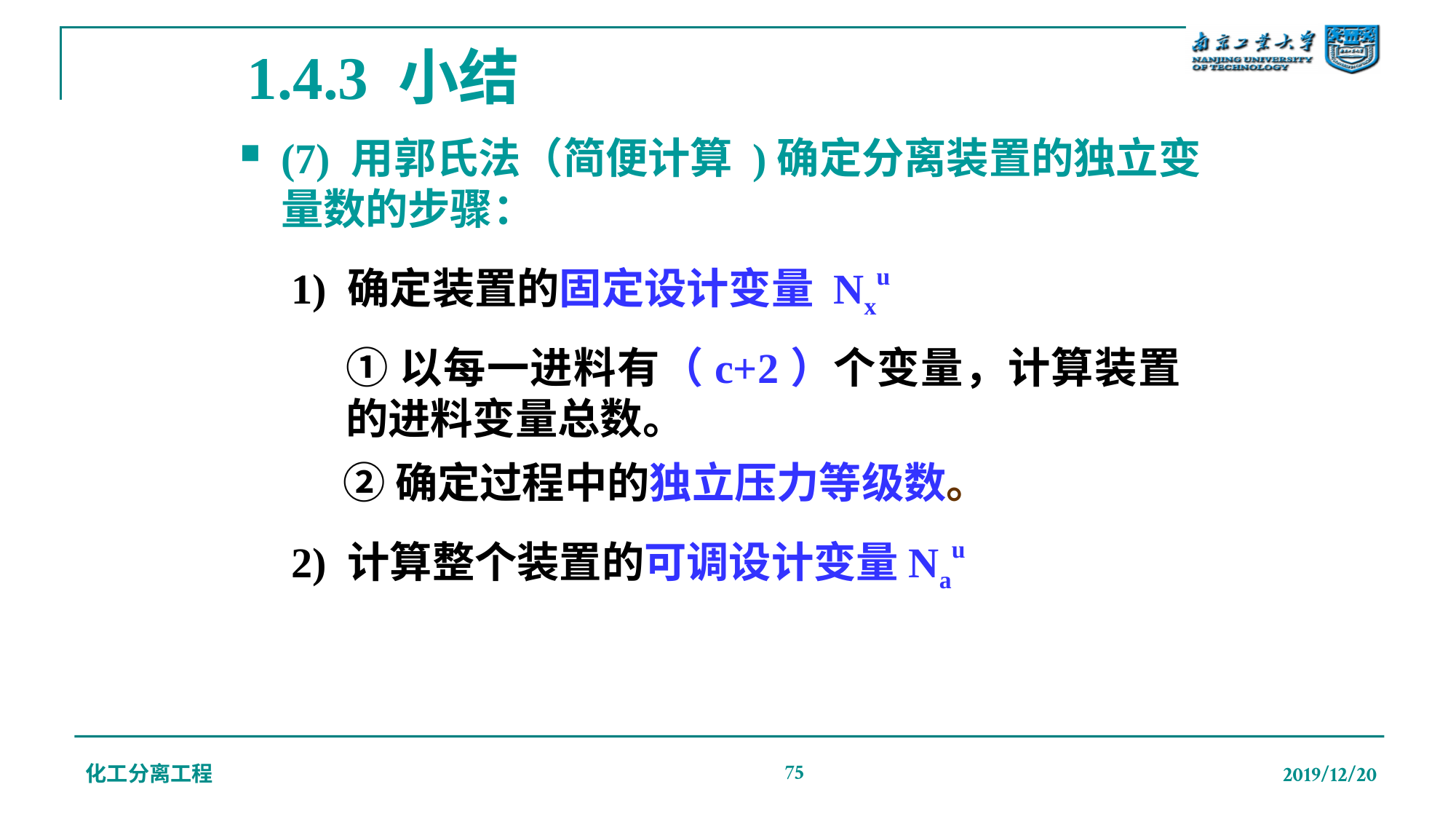

# 1.4.3 小结
(7) 用郭氏法（简便计算 )确定分离装置的独立变量数的步骤：
1) 确定装置的固定设计变量 Nxu
①以每一进料有（c+2）个变量，计算装置的进料变量总数。
②确定过程中的独立压力等级数。
2) 计算整个装置的可调设计变量Nau
化工分离工程
75
2019/12/20